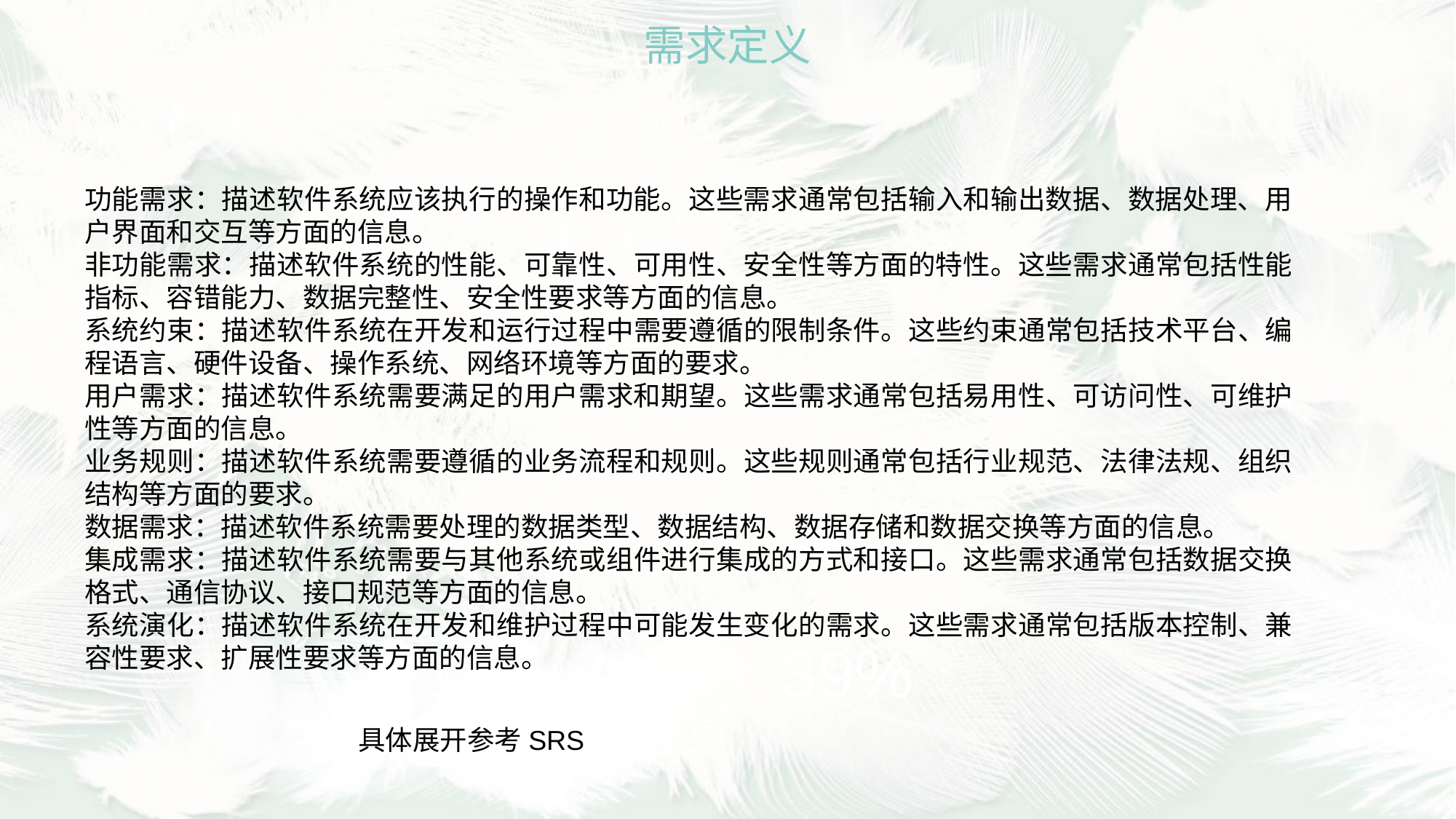

需求定义
功能需求：描述软件系统应该执行的操作和功能。这些需求通常包括输入和输出数据、数据处理、用户界面和交互等方面的信息。
非功能需求：描述软件系统的性能、可靠性、可用性、安全性等方面的特性。这些需求通常包括性能指标、容错能力、数据完整性、安全性要求等方面的信息。
系统约束：描述软件系统在开发和运行过程中需要遵循的限制条件。这些约束通常包括技术平台、编程语言、硬件设备、操作系统、网络环境等方面的要求。
用户需求：描述软件系统需要满足的用户需求和期望。这些需求通常包括易用性、可访问性、可维护性等方面的信息。
业务规则：描述软件系统需要遵循的业务流程和规则。这些规则通常包括行业规范、法律法规、组织结构等方面的要求。
数据需求：描述软件系统需要处理的数据类型、数据结构、数据存储和数据交换等方面的信息。
集成需求：描述软件系统需要与其他系统或组件进行集成的方式和接口。这些需求通常包括数据交换格式、通信协议、接口规范等方面的信息。
系统演化：描述软件系统在开发和维护过程中可能发生变化的需求。这些需求通常包括版本控制、兼容性要求、扩展性要求等方面的信息。
39%
具体展开参考SRS